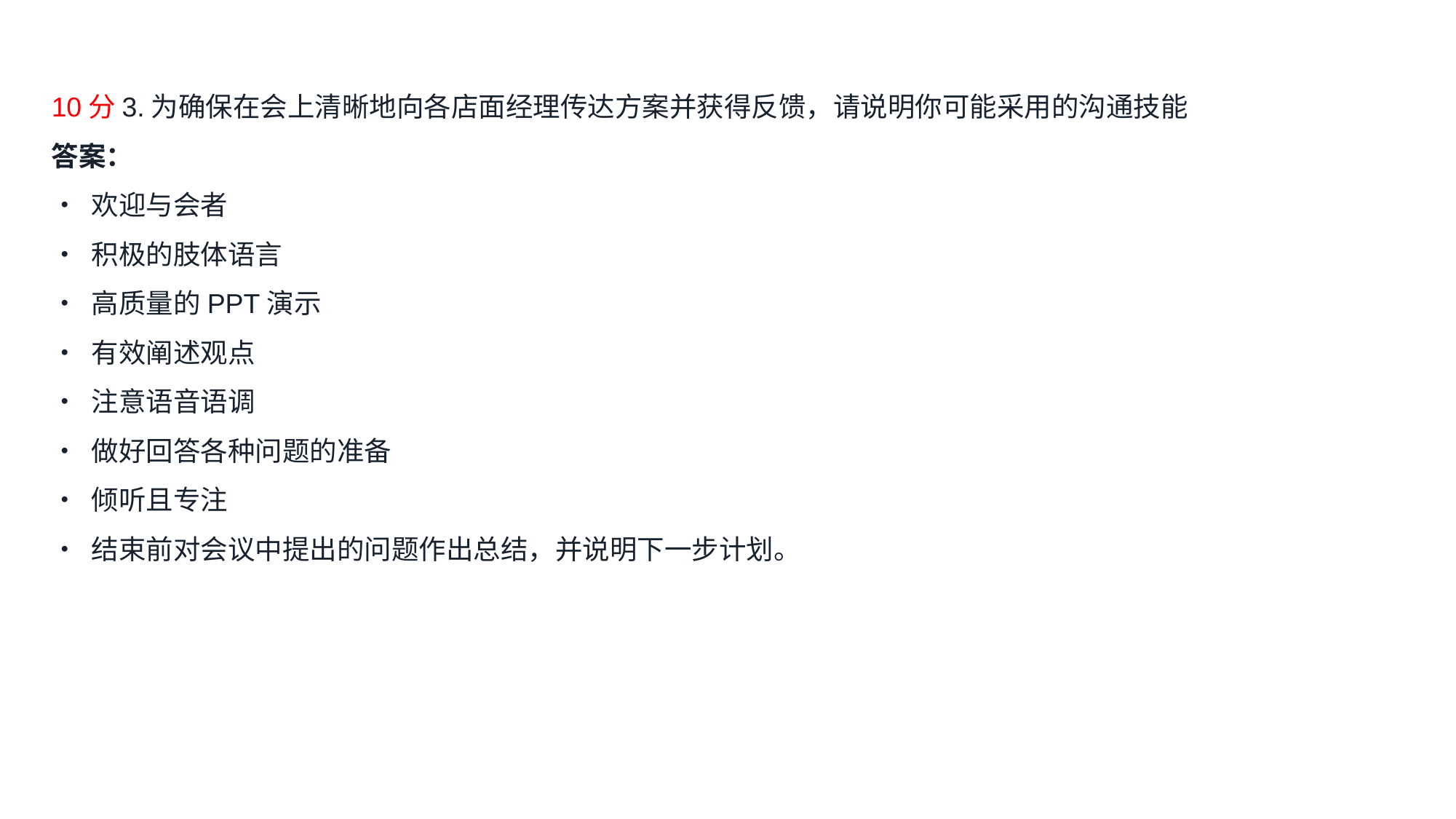

10分3.为确保在会上清晰地向各店面经理传达方案并获得反馈，请说明你可能采用的沟通技能
答案：
• 欢迎与会者
• 积极的肢体语言
• 高质量的PPT演示
• 有效阐述观点
• 注意语音语调
• 做好回答各种问题的准备
• 倾听且专注
• 结束前对会议中提出的问题作出总结，并说明下一步计划。